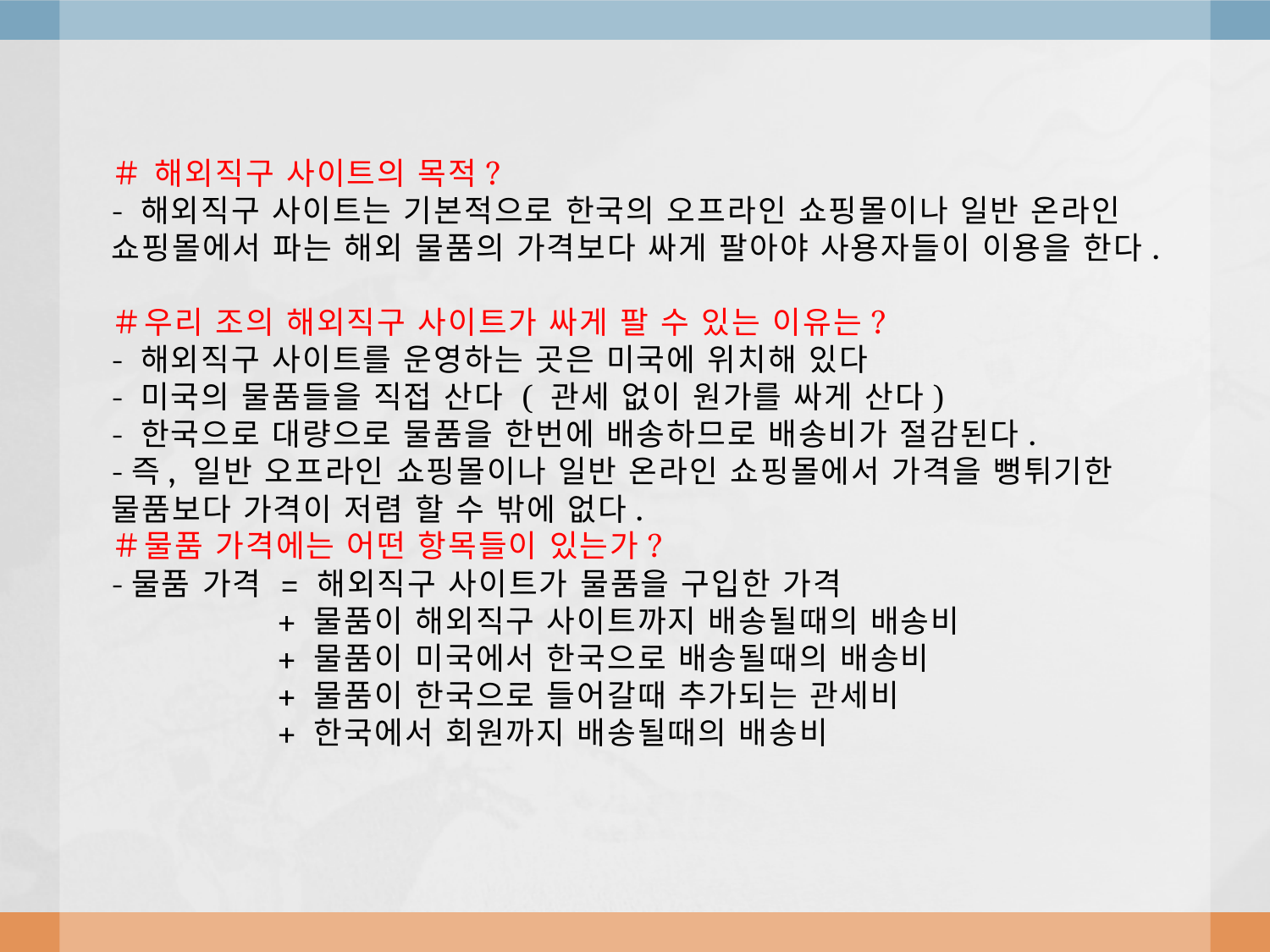

# ＃ 해외직구 사이트의 목적? - 해외직구 사이트는 기본적으로 한국의 오프라인 쇼핑몰이나 일반 온라인 쇼핑몰에서 파는 해외 물품의 가격보다 싸게 팔아야 사용자들이 이용을 한다. ＃우리 조의 해외직구 사이트가 싸게 팔 수 있는 이유는? - 해외직구 사이트를 운영하는 곳은 미국에 위치해 있다 - 미국의 물품들을 직접 산다 ( 관세 없이 원가를 싸게 산다) - 한국으로 대량으로 물품을 한번에 배송하므로 배송비가 절감된다. -즉, 일반 오프라인 쇼핑몰이나 일반 온라인 쇼핑몰에서 가격을 뻥튀기한 물품보다 가격이 저렴 할 수 밖에 없다. ＃물품 가격에는 어떤 항목들이 있는가? -물품 가격 = 해외직구 사이트가 물품을 구입한 가격 + 물품이 해외직구 사이트까지 배송될때의 배송비 + 물품이 미국에서 한국으로 배송될때의 배송비 + 물품이 한국으로 들어갈때 추가되는 관세비 + 한국에서 회원까지 배송될때의 배송비